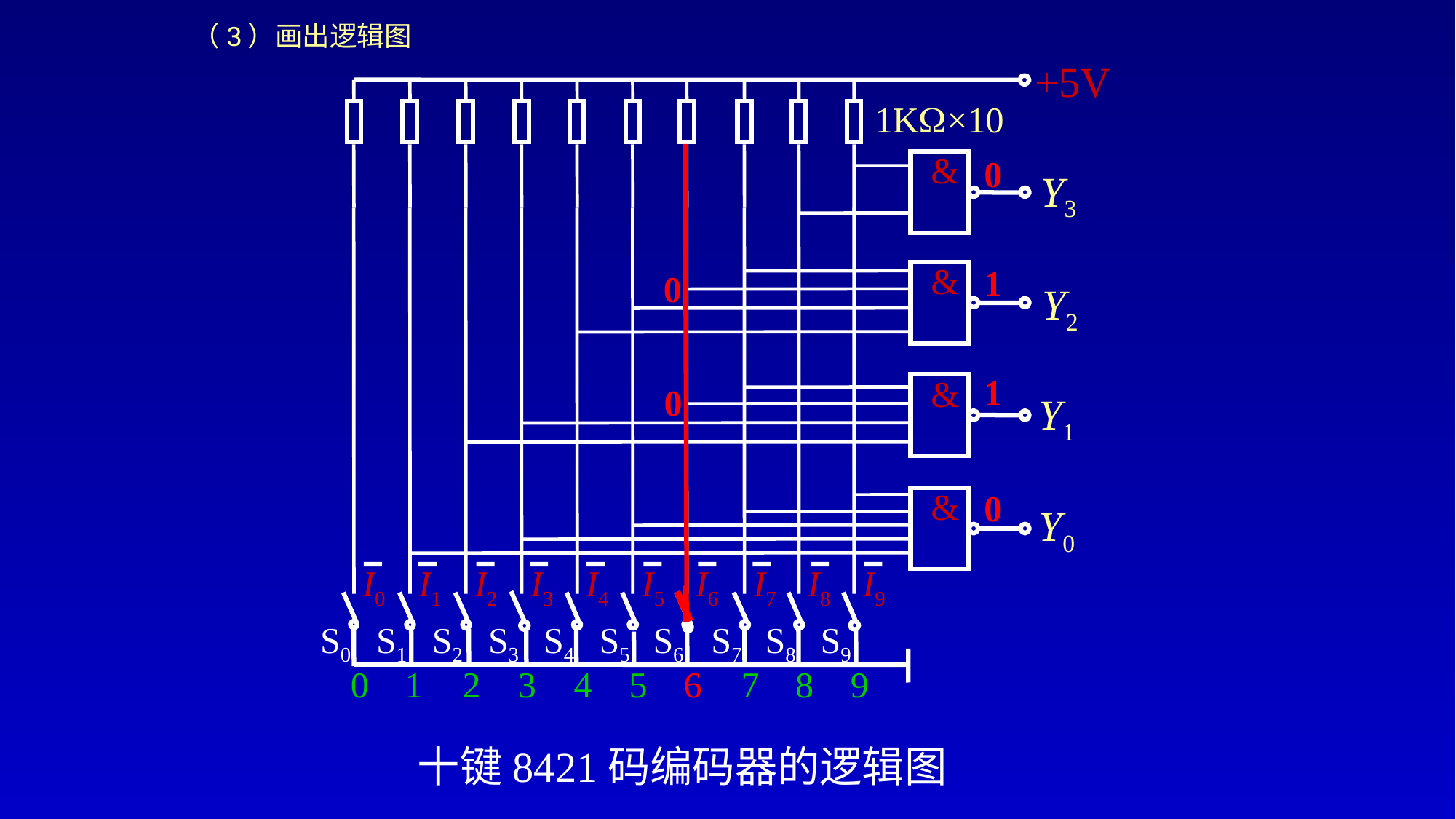

（3）画出逻辑图
+5V

1KΩ×10

&

Y3

&

Y2

&

Y1

&

Y0

I0
I1
I2
I3
I4
I5
I6
I7
I8
I9

S0
S1
S2
S3
S4
S5
S6
S7
S8
S9

0
1
2
3
4
5
6
7
8
9

0
1
1
0
0
0

十键8421码编码器的逻辑图